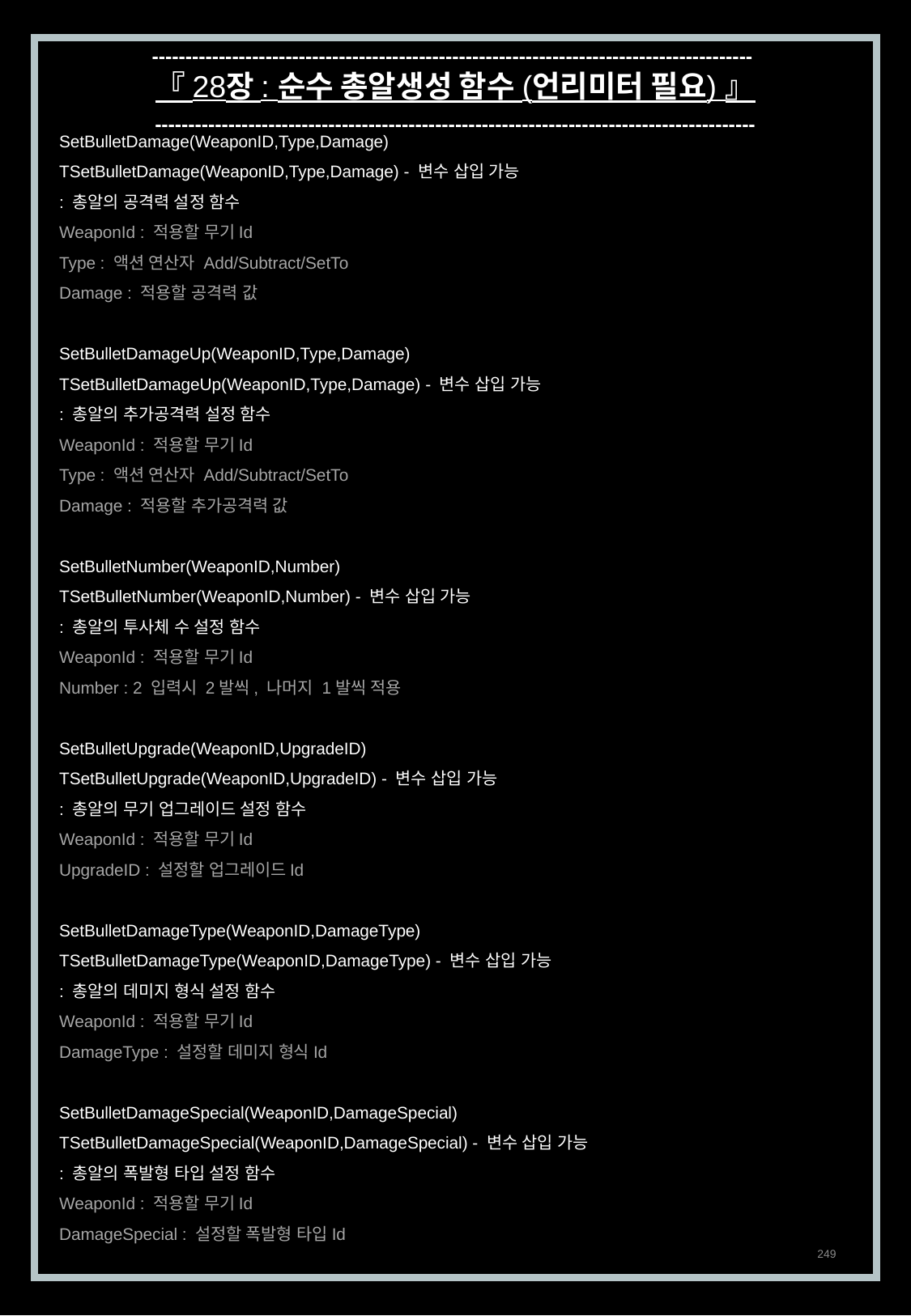

------------------------------------------------------------------------------------------
『 28장 : 순수 총알생성 함수 (언리미터 필요) 』
------------------------------------------------------------------------------------------

SetBulletDamage(WeaponID,Type,Damage)
TSetBulletDamage(WeaponID,Type,Damage) - 변수 삽입 가능
: 총알의 공격력 설정 함수
WeaponId : 적용할 무기Id
Type : 액션 연산자 Add/Subtract/SetTo
Damage : 적용할 공격력 값

SetBulletDamageUp(WeaponID,Type,Damage)
TSetBulletDamageUp(WeaponID,Type,Damage) - 변수 삽입 가능
: 총알의 추가공격력 설정 함수
WeaponId : 적용할 무기Id
Type : 액션 연산자 Add/Subtract/SetTo
Damage : 적용할 추가공격력 값

SetBulletNumber(WeaponID,Number)
TSetBulletNumber(WeaponID,Number) - 변수 삽입 가능
: 총알의 투사체 수 설정 함수
WeaponId : 적용할 무기Id
Number : 2 입력시 2발씩, 나머지 1발씩 적용

SetBulletUpgrade(WeaponID,UpgradeID)
TSetBulletUpgrade(WeaponID,UpgradeID) - 변수 삽입 가능
: 총알의 무기 업그레이드 설정 함수
WeaponId : 적용할 무기Id
UpgradeID : 설정할 업그레이드Id

SetBulletDamageType(WeaponID,DamageType)
TSetBulletDamageType(WeaponID,DamageType) - 변수 삽입 가능
: 총알의 데미지 형식 설정 함수
WeaponId : 적용할 무기Id
DamageType : 설정할 데미지 형식Id

SetBulletDamageSpecial(WeaponID,DamageSpecial)
TSetBulletDamageSpecial(WeaponID,DamageSpecial) - 변수 삽입 가능
: 총알의 폭발형 타입 설정 함수
WeaponId : 적용할 무기Id
DamageSpecial : 설정할 폭발형 타입Id
249